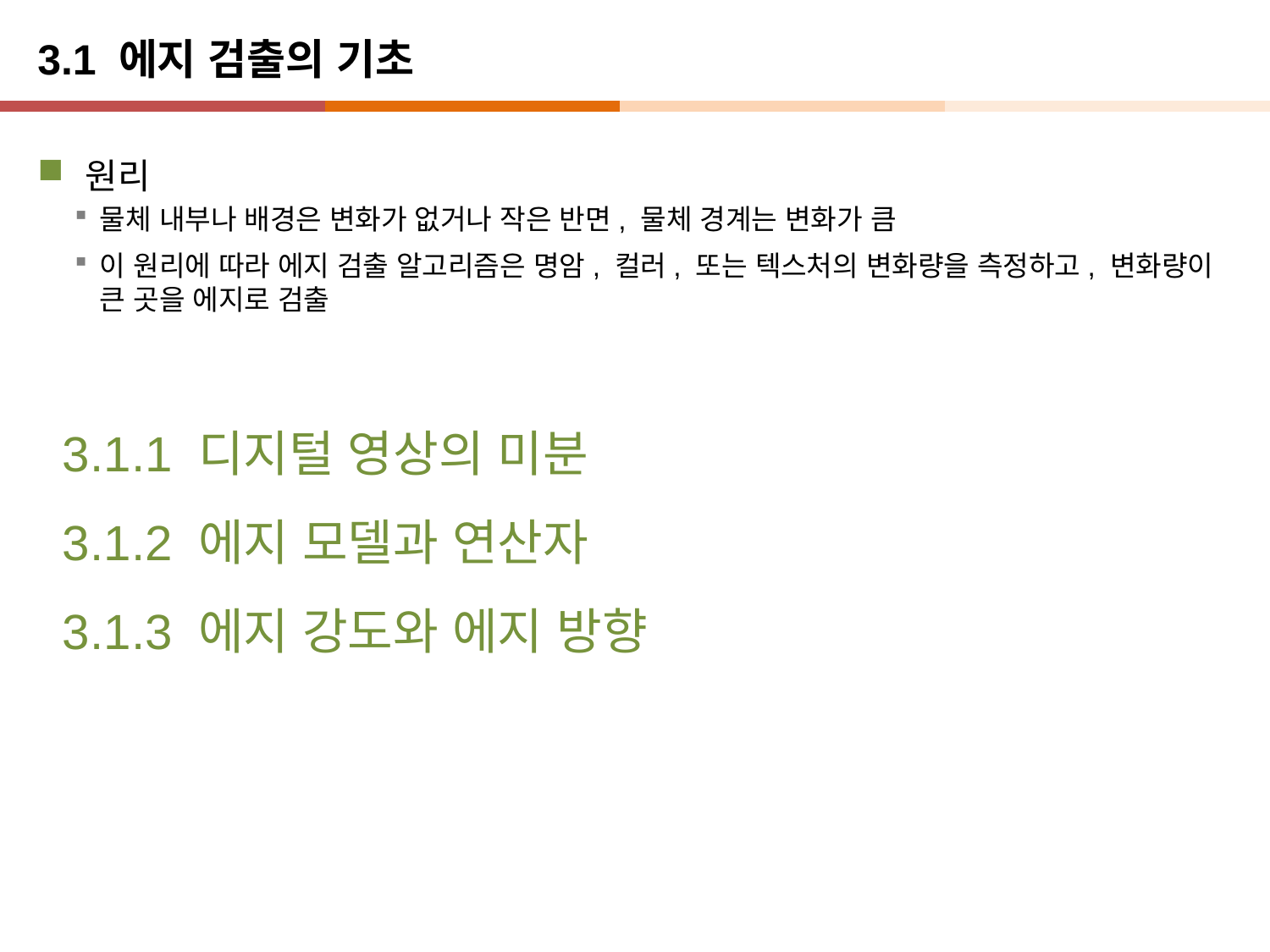

# 3.1 에지 검출의 기초
원리
물체 내부나 배경은 변화가 없거나 작은 반면, 물체 경계는 변화가 큼
이 원리에 따라 에지 검출 알고리즘은 명암, 컬러, 또는 텍스처의 변화량을 측정하고, 변화량이 큰 곳을 에지로 검출

3.1.1 디지털 영상의 미분
3.1.2 에지 모델과 연산자
3.1.3 에지 강도와 에지 방향